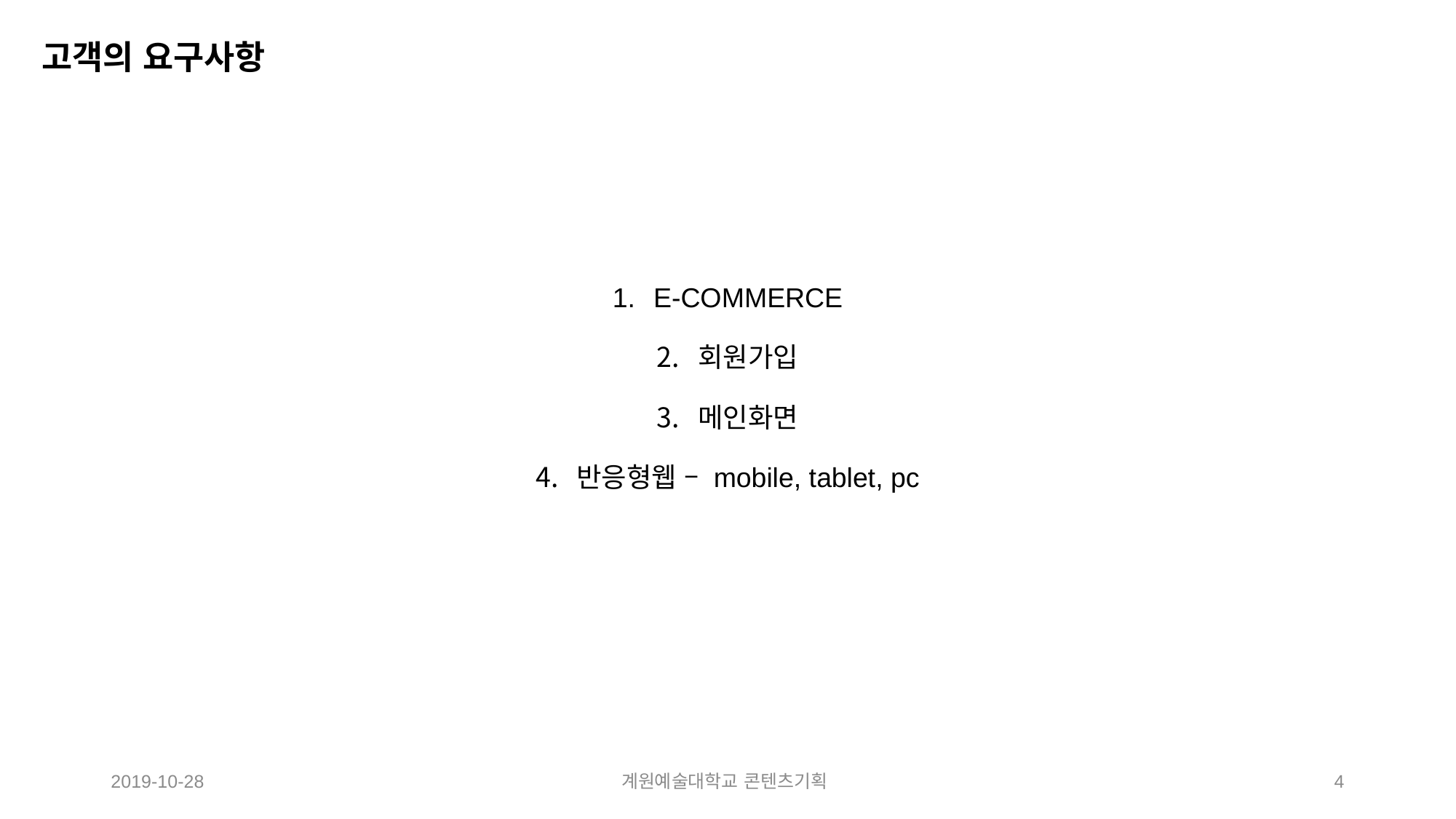

고객의 요구사항

E-COMMERCE
회원가입
메인화면
반응형웹 – mobile, tablet, pc

2019-10-28
계원예술대학교 콘텐츠기획
4